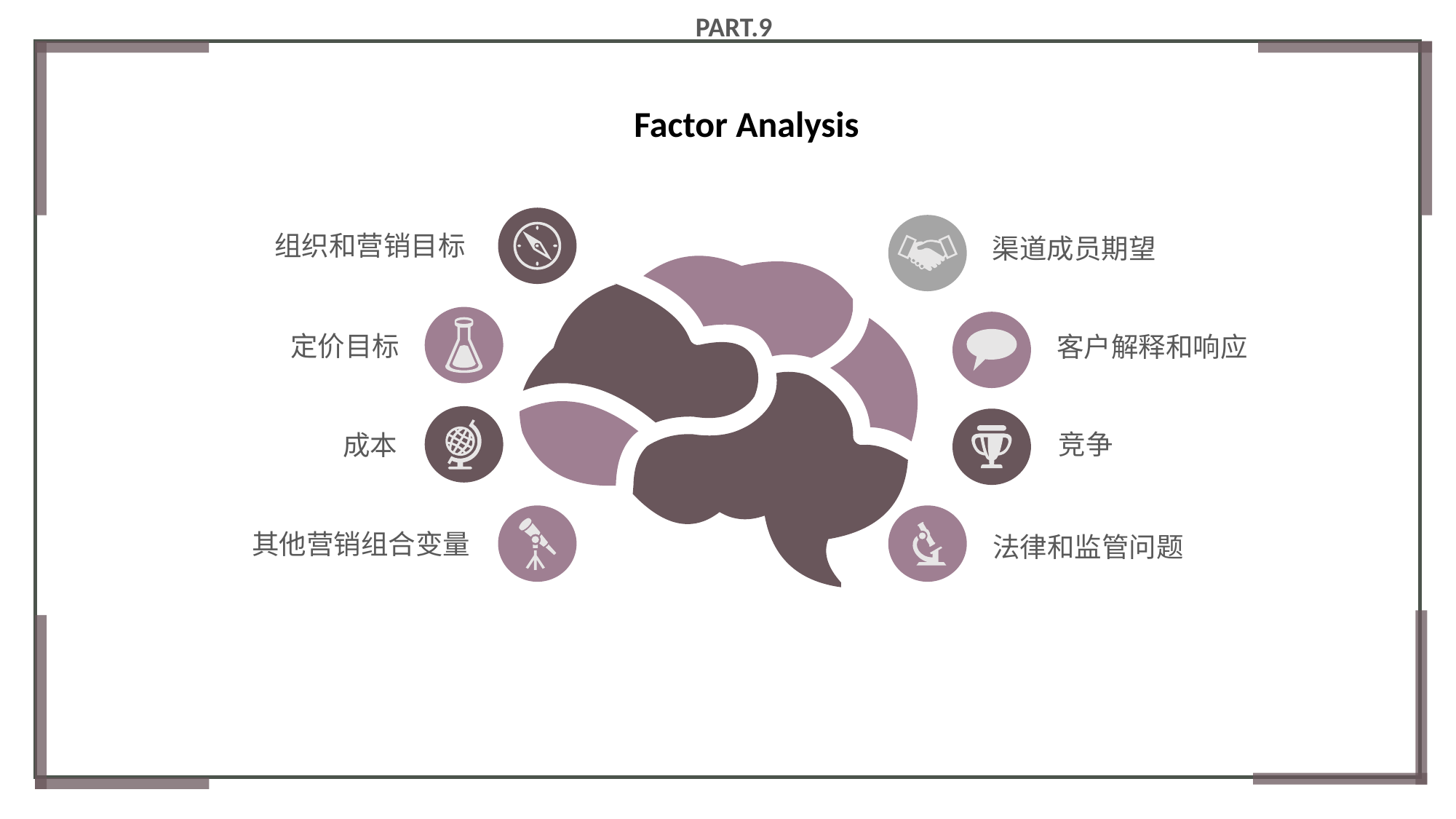

PART.9

Factor Analysis

组织和营销目标
渠道成员期望

定价目标

客户解释和响应

竞争
成本

其他营销组合变量
法律和监管问题